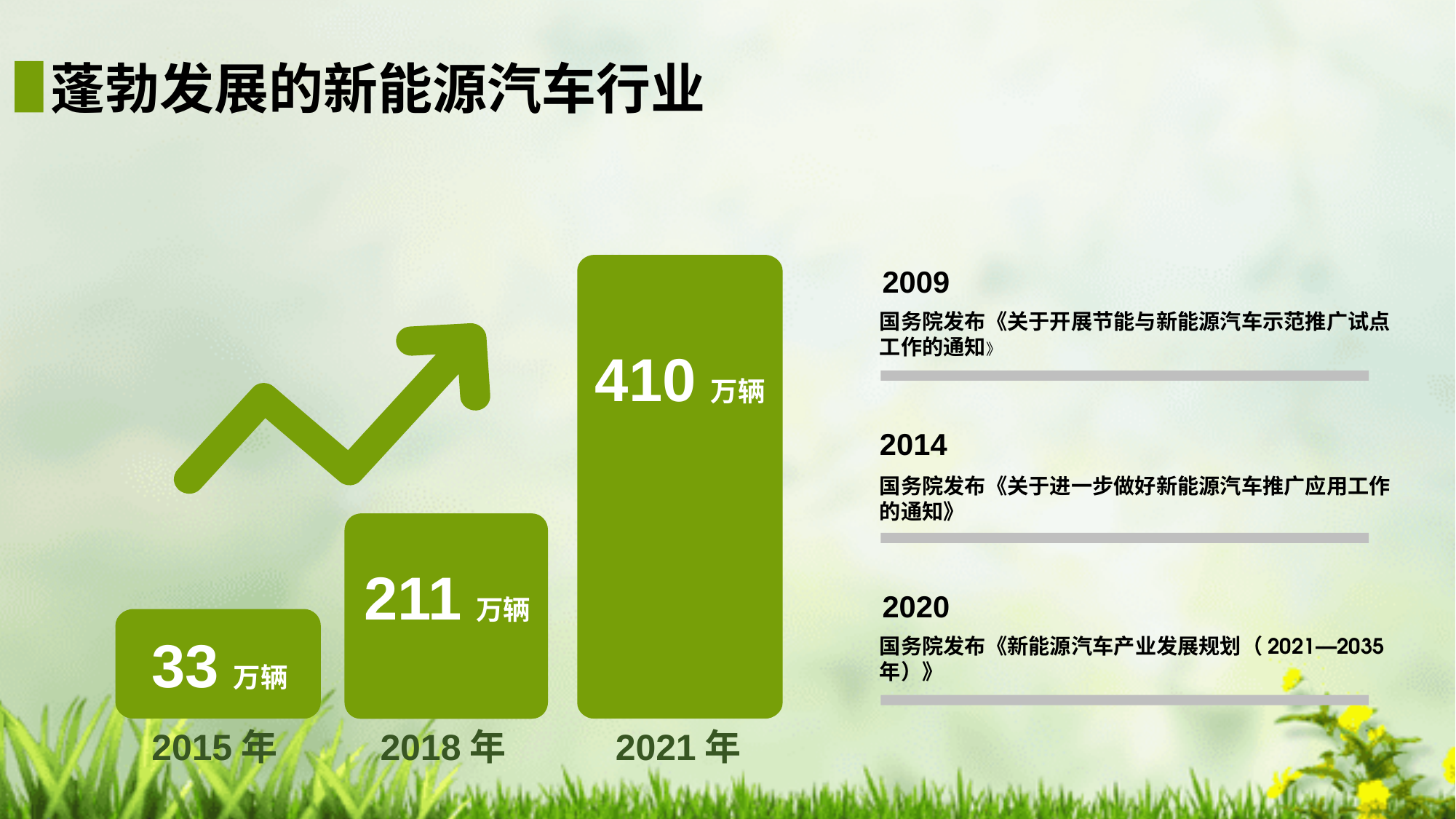

蓬勃发展的新能源汽车行业

2009
国务院发布《关于开展节能与新能源汽车示范推广试点工作的通知》

2014
国务院发布《关于进一步做好新能源汽车推广应用工作的通知》

2020
国务院发布《新能源汽车产业发展规划（2021—2035年）》

410万辆

211万辆
2018年
33万辆

33万辆
2015年
2021年